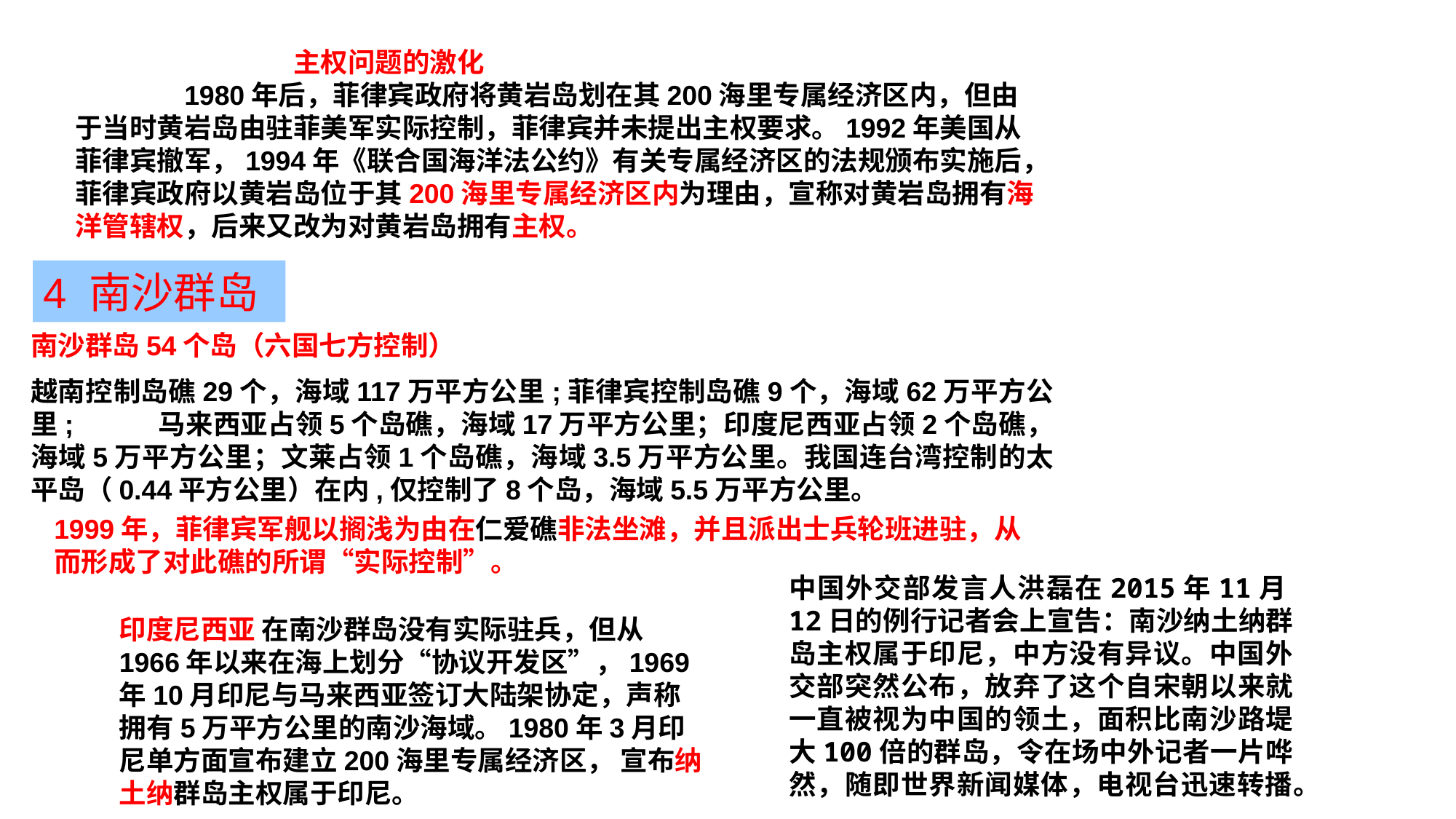

主权问题的激化
	1980年后，菲律宾政府将黄岩岛划在其200海里专属经济区内，但由于当时黄岩岛由驻菲美军实际控制，菲律宾并未提出主权要求。1992年美国从菲律宾撤军，1994年《联合国海洋法公约》有关专属经济区的法规颁布实施后，菲律宾政府以黄岩岛位于其200海里专属经济区内为理由，宣称对黄岩岛拥有海洋管辖权，后来又改为对黄岩岛拥有主权。
4 南沙群岛
南沙群岛54个岛（六国七方控制）
越南控制岛礁29个，海域117万平方公里;菲律宾控制岛礁9个，海域62万平方公里;          马来西亚占领5个岛礁，海域17万平方公里；印度尼西亚占领2个岛礁，海域5万平方公里；文莱占领1个岛礁，海域3.5万平方公里。我国连台湾控制的太平岛（0.44平方公里）在内,仅控制了8个岛，海域5.5万平方公里。

1999年，菲律宾军舰以搁浅为由在仁爱礁非法坐滩，并且派出士兵轮班进驻，从而形成了对此礁的所谓“实际控制”。
中国外交部发言人洪磊在2015年11月12日的例行记者会上宣告：南沙纳土纳群岛主权属于印尼，中方没有异议。中国外交部突然公布，放弃了这个自宋朝以来就一直被视为中国的领土，面积比南沙路堤大100倍的群岛，令在场中外记者一片哗然，随即世界新闻媒体，电视台迅速转播。
印度尼西亚 在南沙群岛没有实际驻兵，但从1966年以来在海上划分“协议开发区”，1969年10月印尼与马来西亚签订大陆架协定，声称拥有5万平方公里的南沙海域。1980年3月印尼单方面宣布建立200海里专属经济区， 宣布纳土纳群岛主权属于印尼。